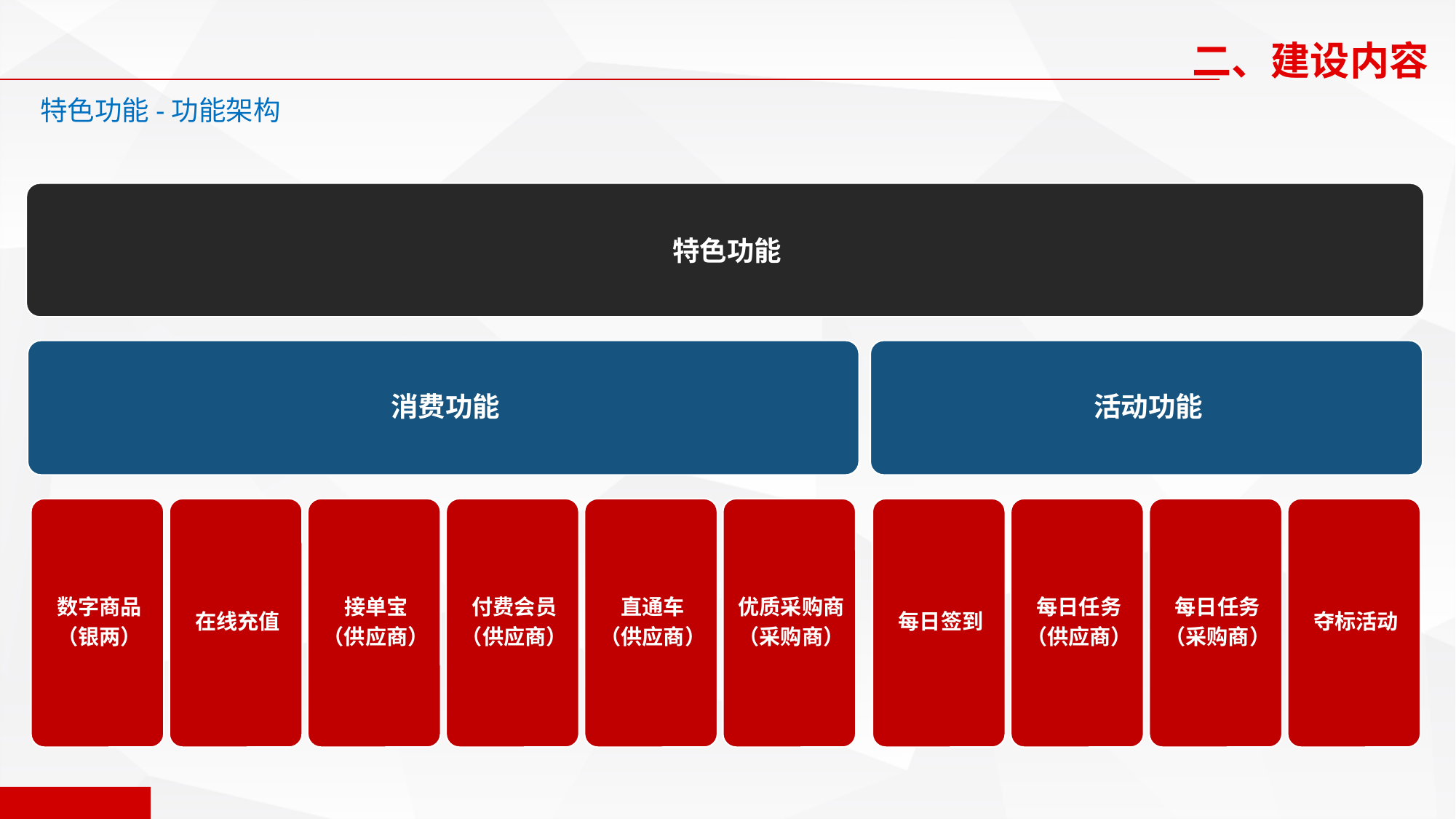

二、建设内容
特色功能-功能架构
特色功能
消费功能
数字商品
（银两）
在线充值
接单宝
（供应商）
付费会员
（供应商）
直通车
（供应商）
优质采购商
（采购商）
活动功能
每日签到
每日任务
（供应商）
每日任务
（采购商）
夺标活动
功能架构图